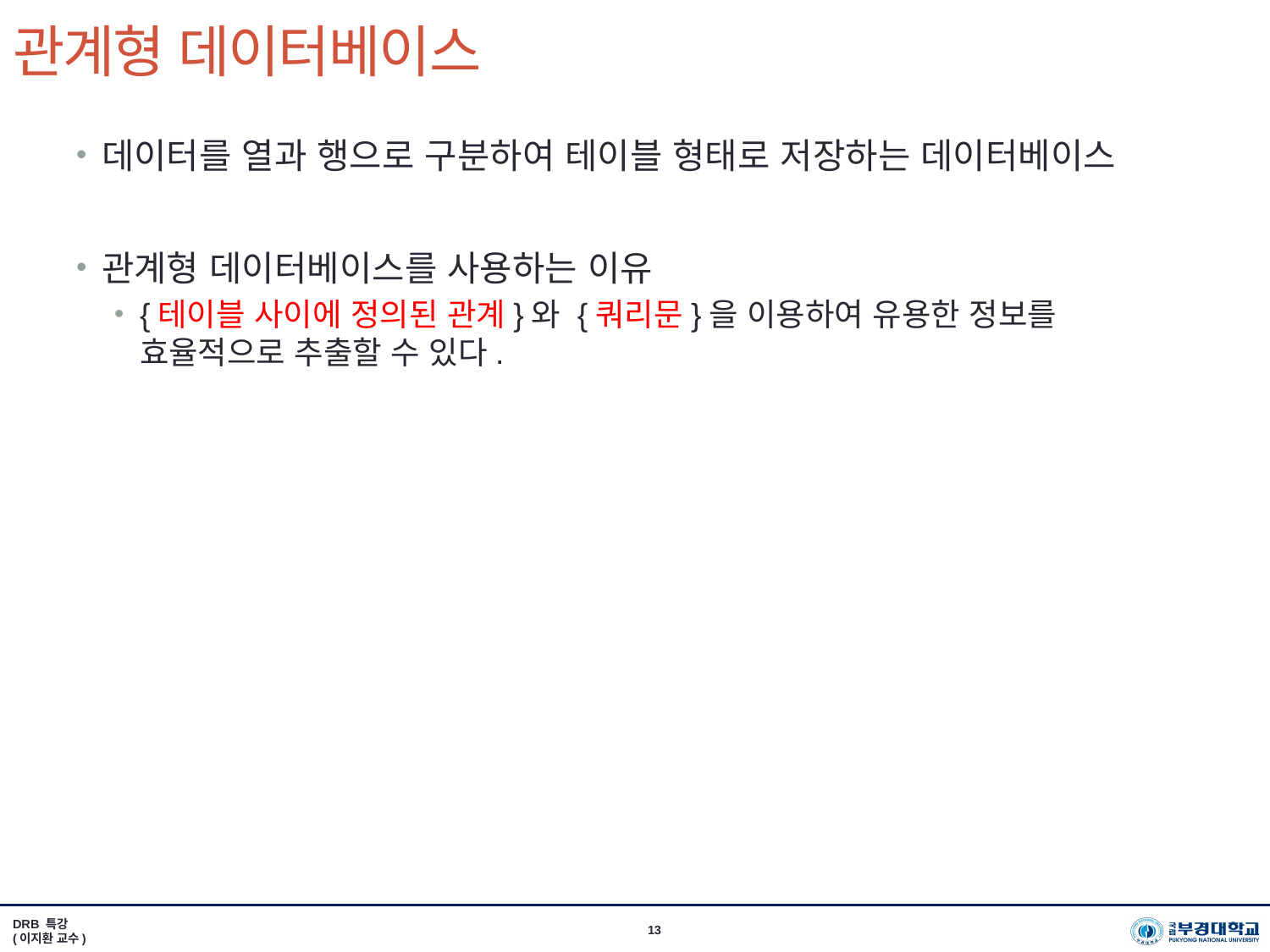

# 관계형 데이터베이스
데이터를 열과 행으로 구분하여 테이블 형태로 저장하는 데이터베이스

관계형 데이터베이스를 사용하는 이유
{테이블 사이에 정의된 관계}와 {쿼리문}을 이용하여 유용한 정보를 효율적으로 추출할 수 있다.

DRB 특강
(이지환 교수)